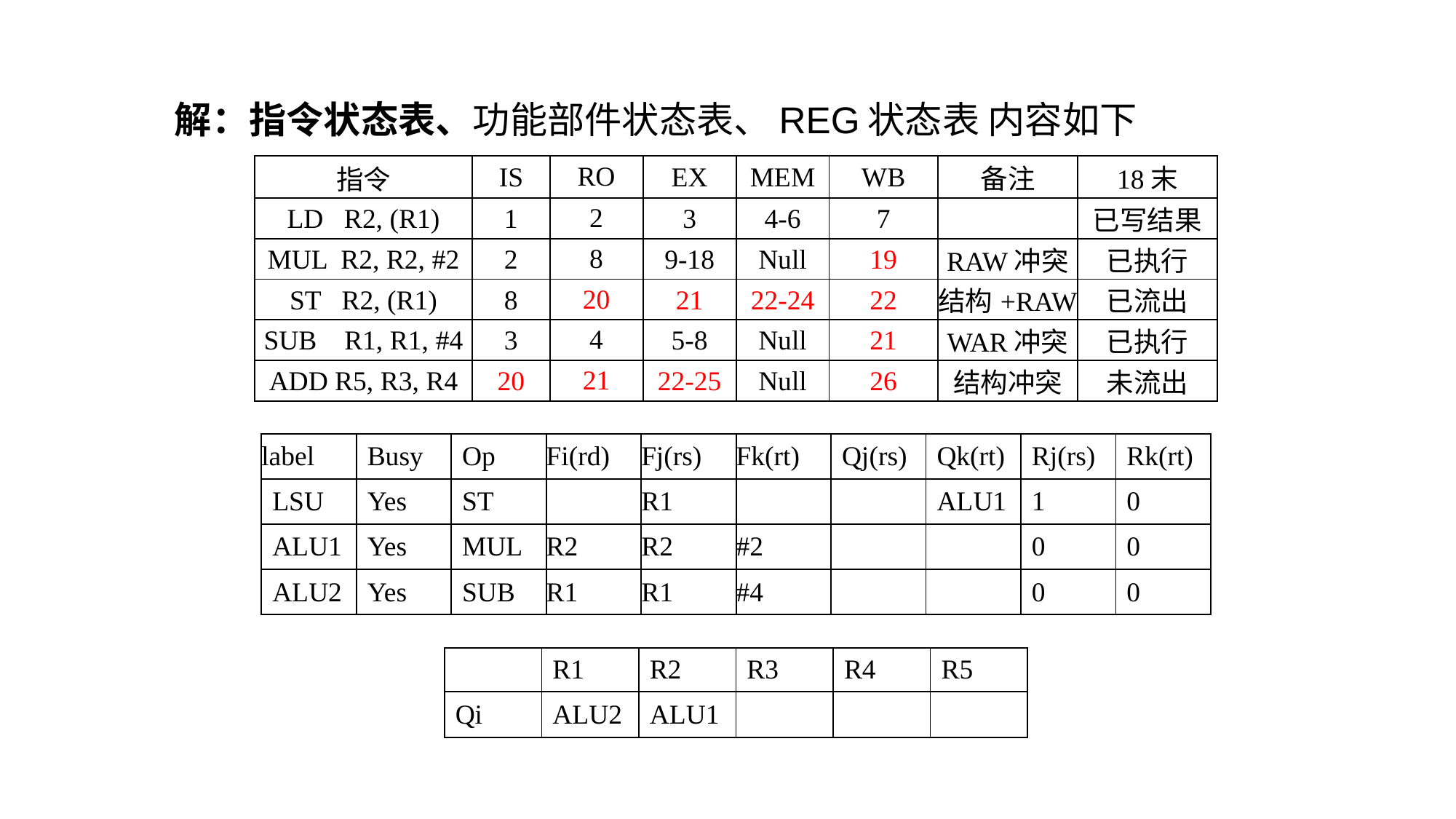

解：指令状态表、功能部件状态表、REG状态表 内容如下
| 指令 | IS | RO | EX | MEM | WB | 备注 | 18末 |
| --- | --- | --- | --- | --- | --- | --- | --- |
| LD R2, (R1) | 1 | 2 | 3 | 4-6 | 7 |  | 已写结果 |
| MUL R2, R2, #2 | 2 | 8 | 9-18 | Null | 19 | RAW冲突 | 已执行 |
| ST R2, (R1) | 8 | 20 | 21 | 22-24 | 22 | 结构+RAW | 已流出 |
| SUB R1, R1, #4 | 3 | 4 | 5-8 | Null | 21 | WAR冲突 | 已执行 |
| ADD R5, R3, R4 | 20 | 21 | 22-25 | Null | 26 | 结构冲突 | 未流出 |

| label | Busy | Op | Fi(rd) | Fj(rs) | Fk(rt) | Qj(rs) | Qk(rt) | Rj(rs) | Rk(rt) |
| --- | --- | --- | --- | --- | --- | --- | --- | --- | --- |
| LSU | Yes | ST |  | R1 |  |  | ALU1 | 1 | 0 |
| ALU1 | Yes | MUL | R2 | R2 | #2 |  |  | 0 | 0 |
| ALU2 | Yes | SUB | R1 | R1 | #4 |  |  | 0 | 0 |
|  | R1 | R2 | R3 | R4 | R5 |
| --- | --- | --- | --- | --- | --- |
| Qi | ALU2 | ALU1 |  |  |  |